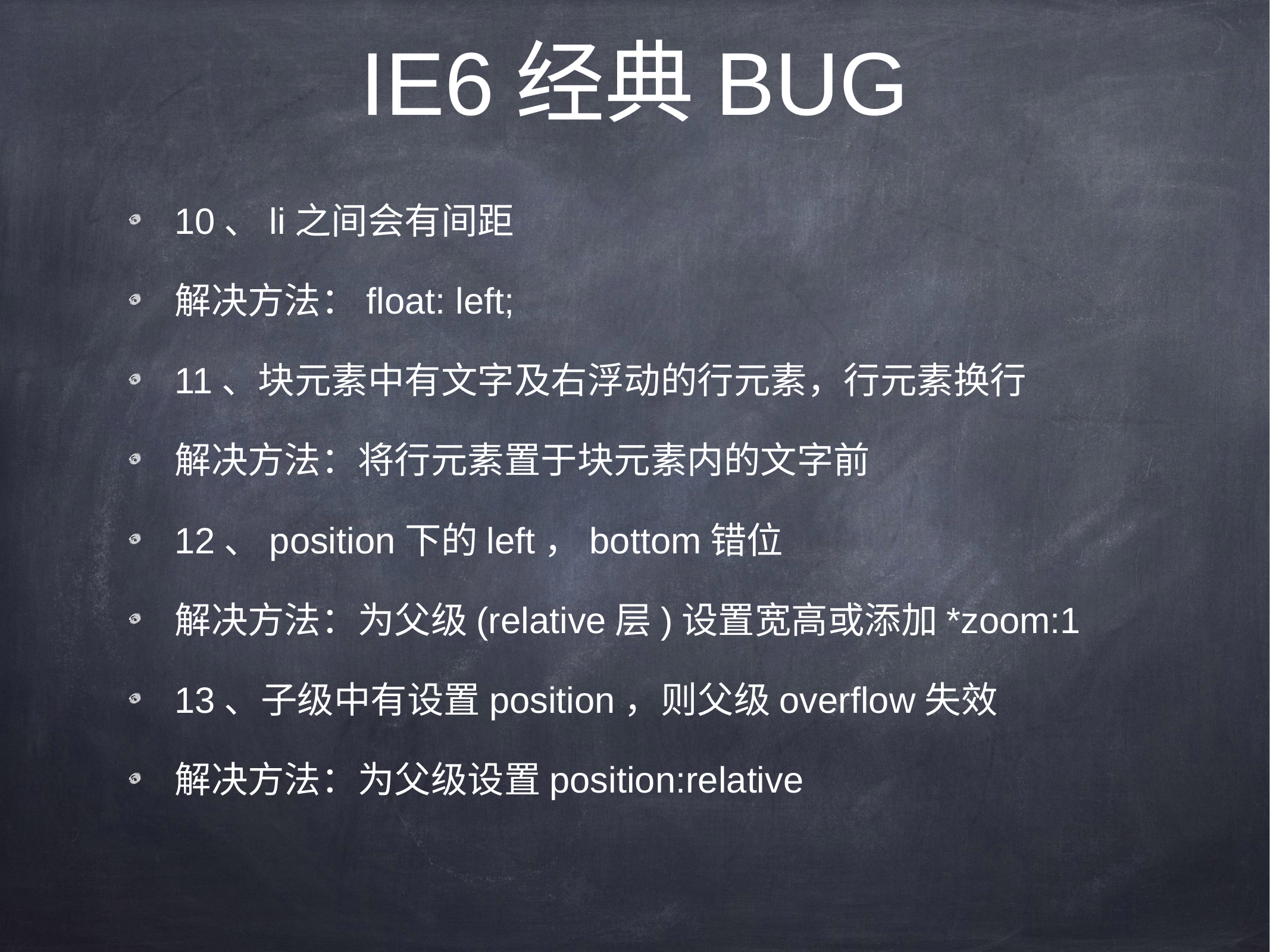

# IE6经典BUG
10、li之间会有间距
解决方法：float: left;
11、块元素中有文字及右浮动的行元素，行元素换行
解决方法：将行元素置于块元素内的文字前
12、position下的left，bottom错位
解决方法：为父级(relative层)设置宽高或添加*zoom:1
13、子级中有设置position，则父级overflow失效
解决方法：为父级设置position:relative